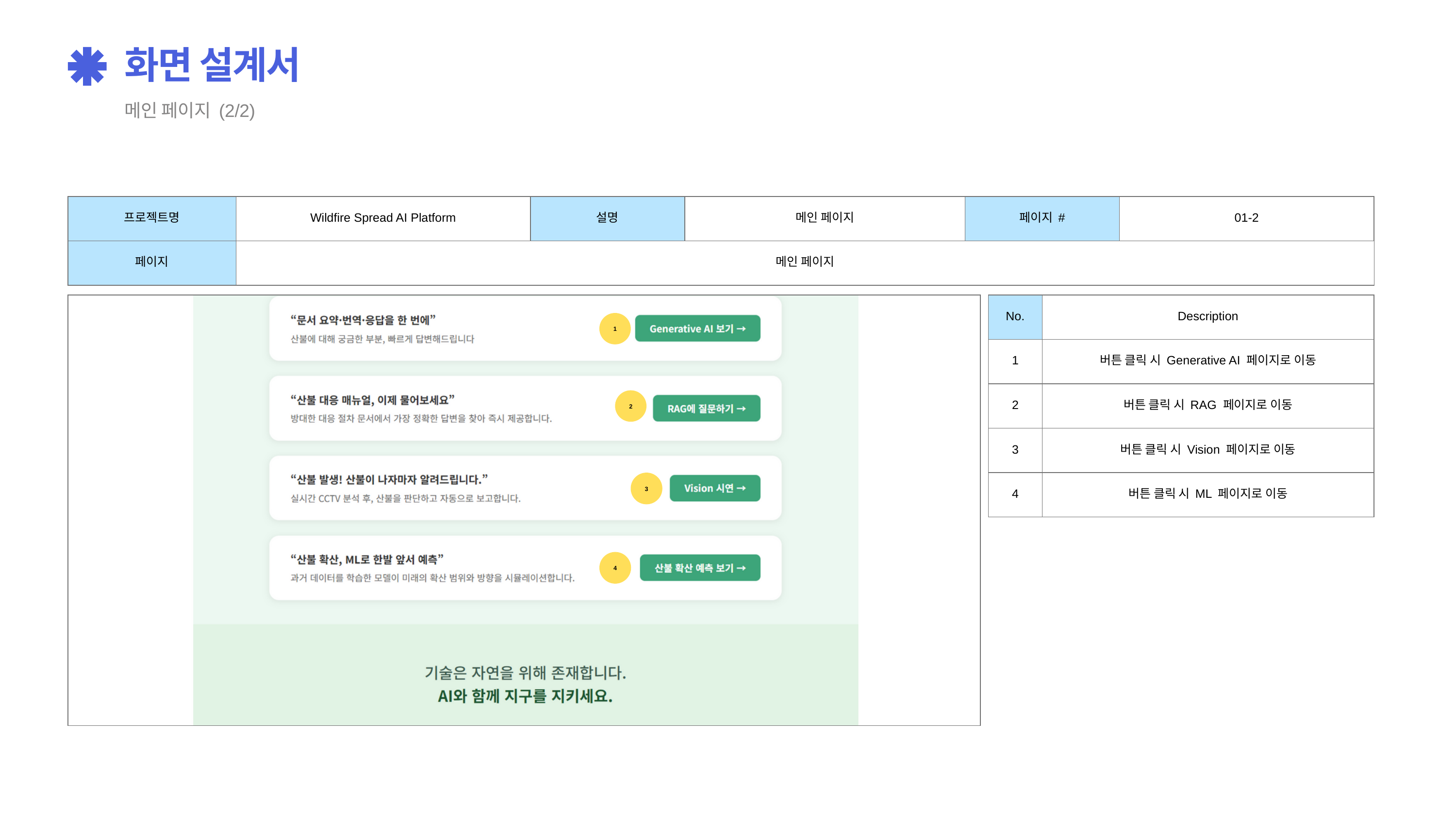

화면 설계서
메인 페이지 (2/2)

프로젝트명

Wildfire Spread AI Platform

설명

메인 페이지

페이지 #

01-2

페이지

메인 페이지

No.

Description

1

1

버튼 클릭 시 Generative AI 페이지로 이동

2

버튼 클릭 시 RAG 페이지로 이동

2

3

버튼 클릭 시 Vision 페이지로 이동

3

4

버튼 클릭 시 ML 페이지로 이동

4